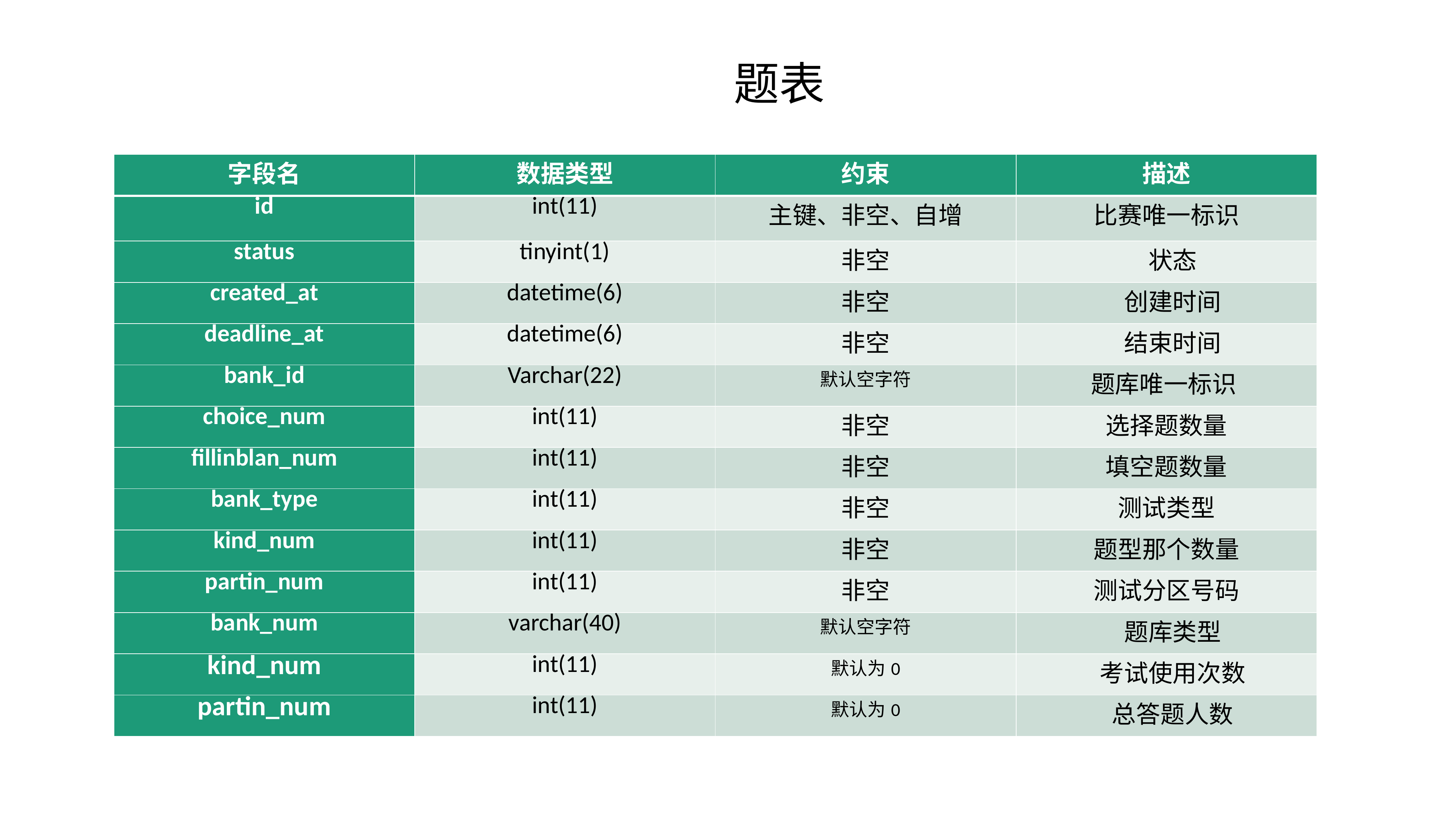

题表
| 字段名 | 数据类型 | 约束 | 描述 |
| --- | --- | --- | --- |
| id | int(11) | 主键、非空、自增 | 比赛唯一标识 |
| status | tinyint(1) | 非空 | 状态 |
| created\_at | datetime(6) | 非空 | 创建时间 |
| deadline\_at | datetime(6) | 非空 | 结束时间 |
| bank\_id | Varchar(22) | 默认空字符 | 题库唯一标识 |
| choice\_num | int(11) | 非空 | 选择题数量 |
| fillinblan\_num | int(11) | 非空 | 填空题数量 |
| bank\_type | int(11) | 非空 | 测试类型 |
| kind\_num | int(11) | 非空 | 题型那个数量 |
| partin\_num | int(11) | 非空 | 测试分区号码 |
| bank\_num | varchar(40) | 默认空字符 | 题库类型 |
| kind\_num | int(11) | 默认为0 | 考试使用次数 |
| partin\_num | int(11) | 默认为0 | 总答题人数 |